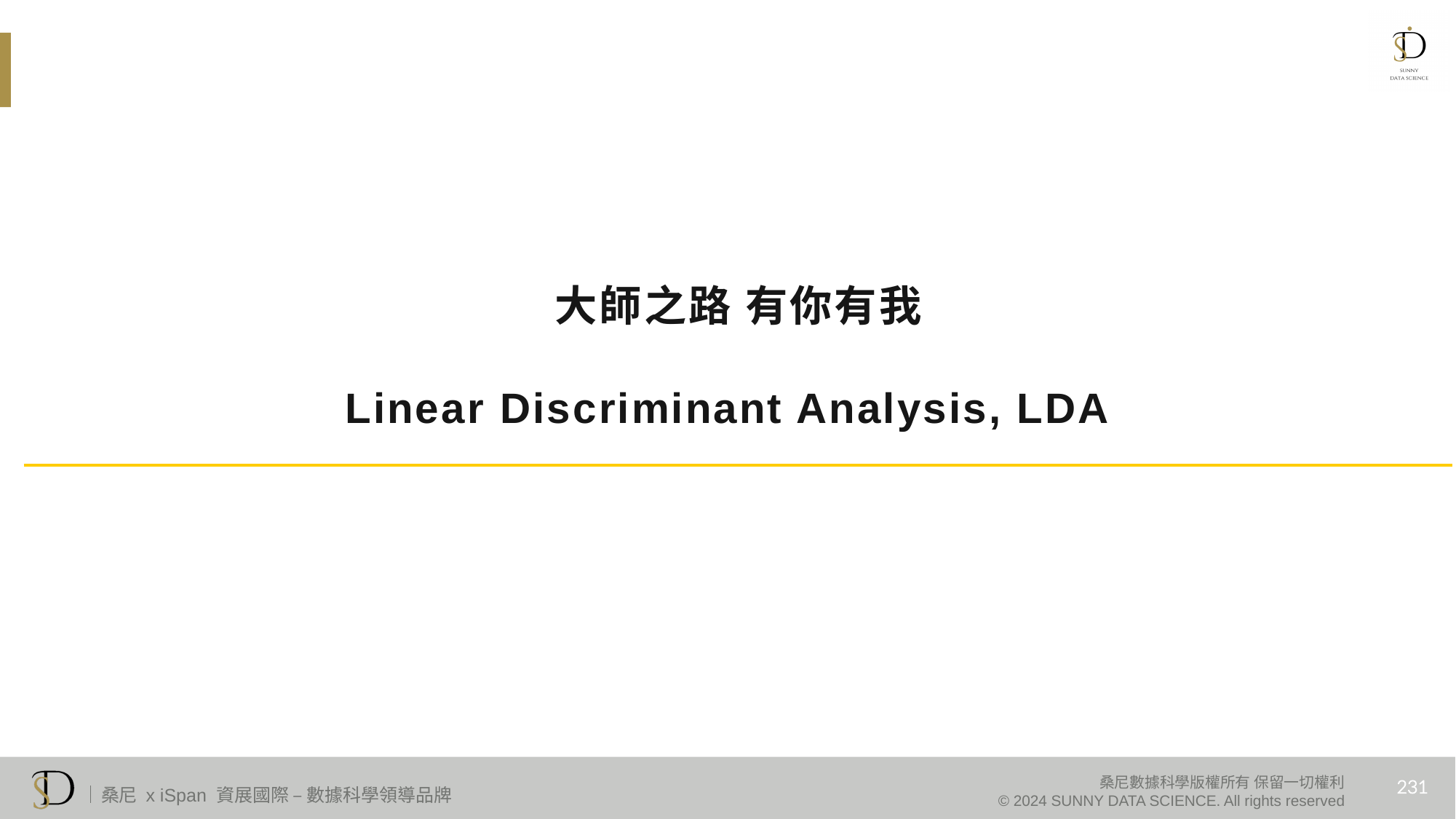

# 大師之路 有你有我
Linear Discriminant Analysis, LDA